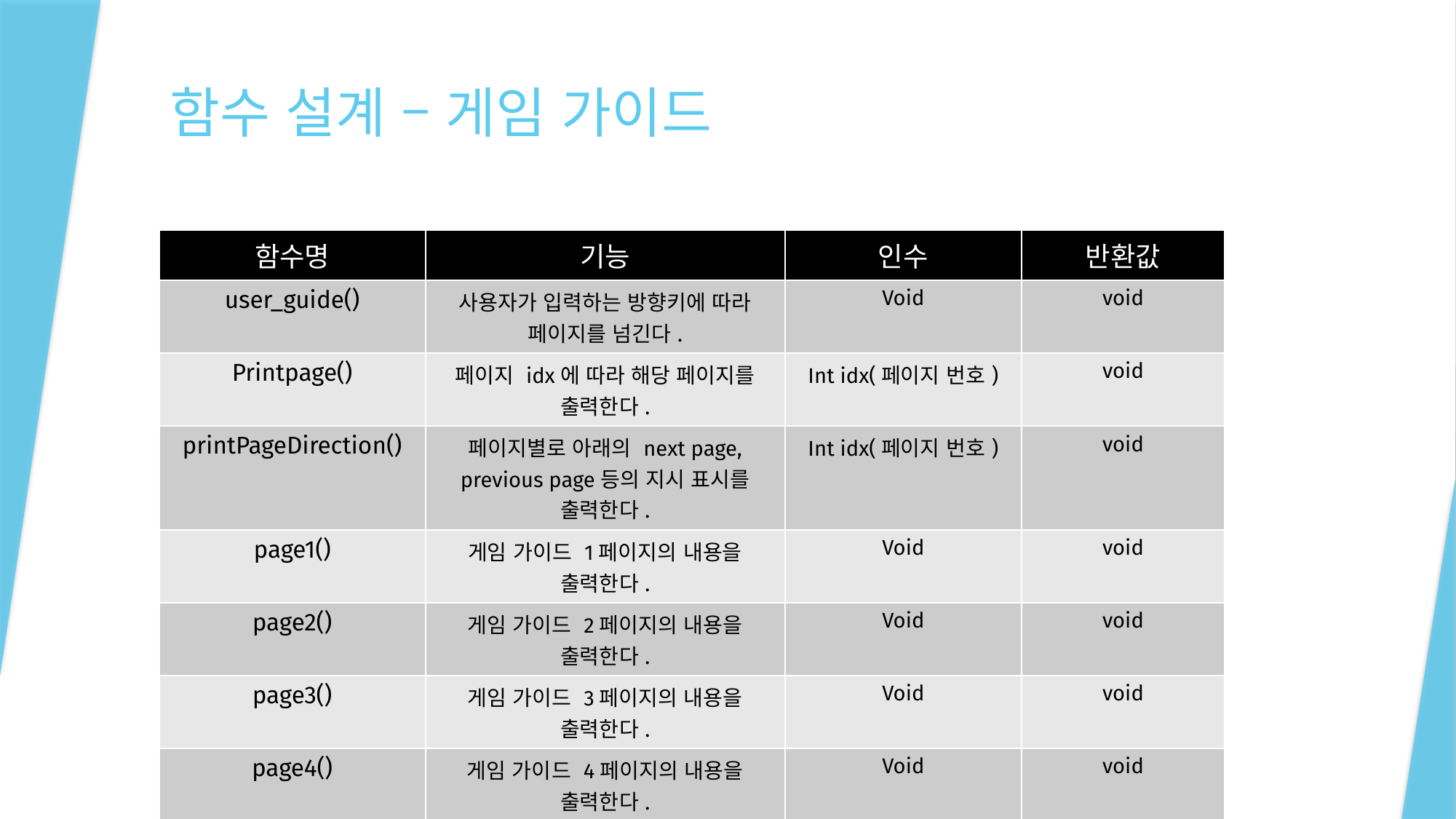

# 함수 설계 – 게임 가이드
| 함수명 | 기능 | 인수 | 반환값 |
| --- | --- | --- | --- |
| user\_guide() | 사용자가 입력하는 방향키에 따라 페이지를 넘긴다. | Void | void |
| Printpage() | 페이지 idx에 따라 해당 페이지를 출력한다. | Int idx(페이지 번호) | void |
| printPageDirection() | 페이지별로 아래의 next page, previous page등의 지시 표시를 출력한다. | Int idx(페이지 번호) | void |
| page1() | 게임 가이드 1페이지의 내용을 출력한다. | Void | void |
| page2() | 게임 가이드 2페이지의 내용을 출력한다. | Void | void |
| page3() | 게임 가이드 3페이지의 내용을 출력한다. | Void | void |
| page4() | 게임 가이드 4페이지의 내용을 출력한다. | Void | void |